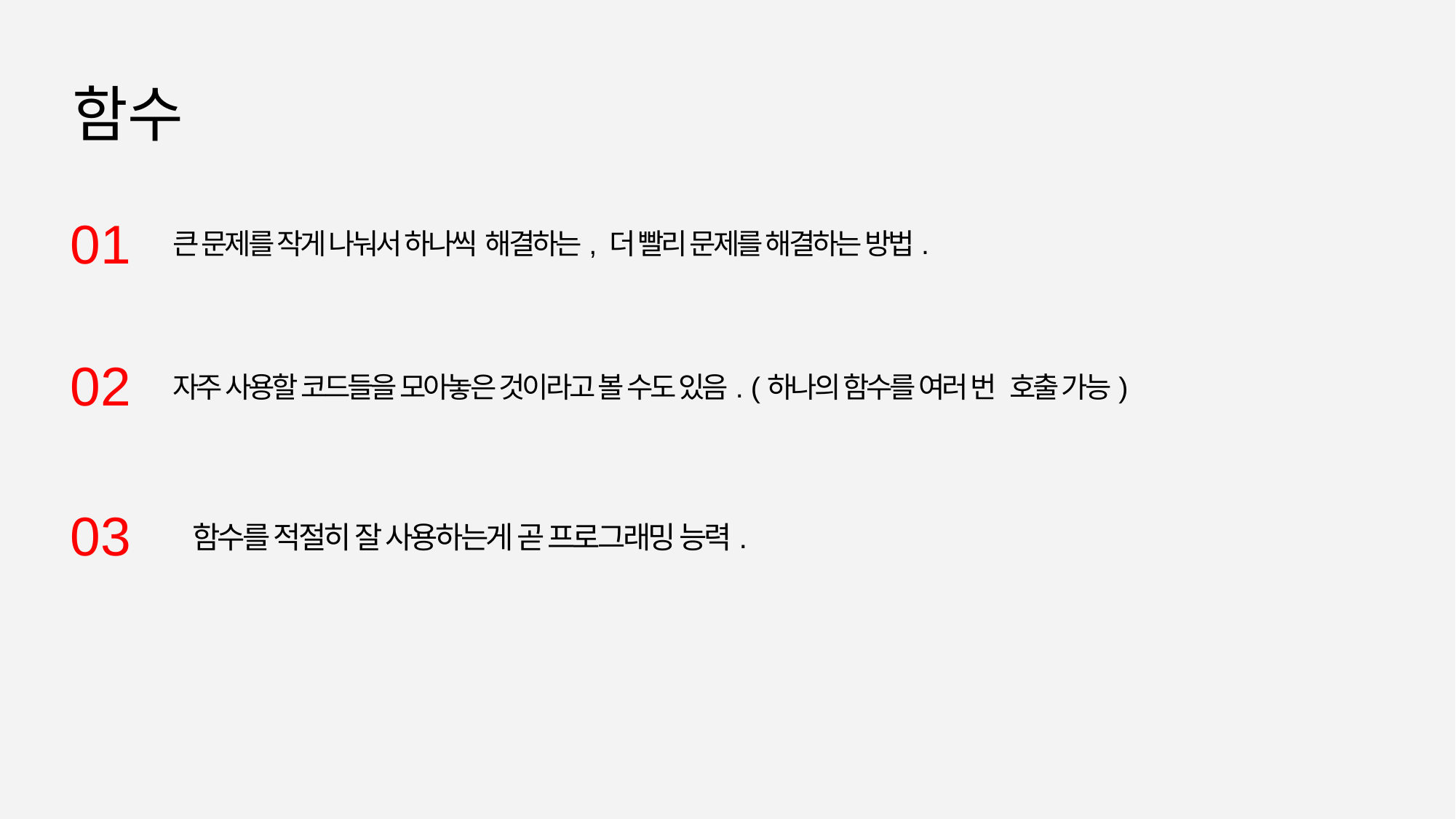

함수
01
 큰 문제를 작게 나눠서 하나씩  해결하는, 더 빨리 문제를 해결하는 방법.

02

 자주 사용할 코드들을 모아놓은 것이라고 볼 수도 있음.  (하나의 함수를 여러 번   호출 가능)

03

함수를 적절히 잘 사용하는게 곧 프로그래밍 능력.